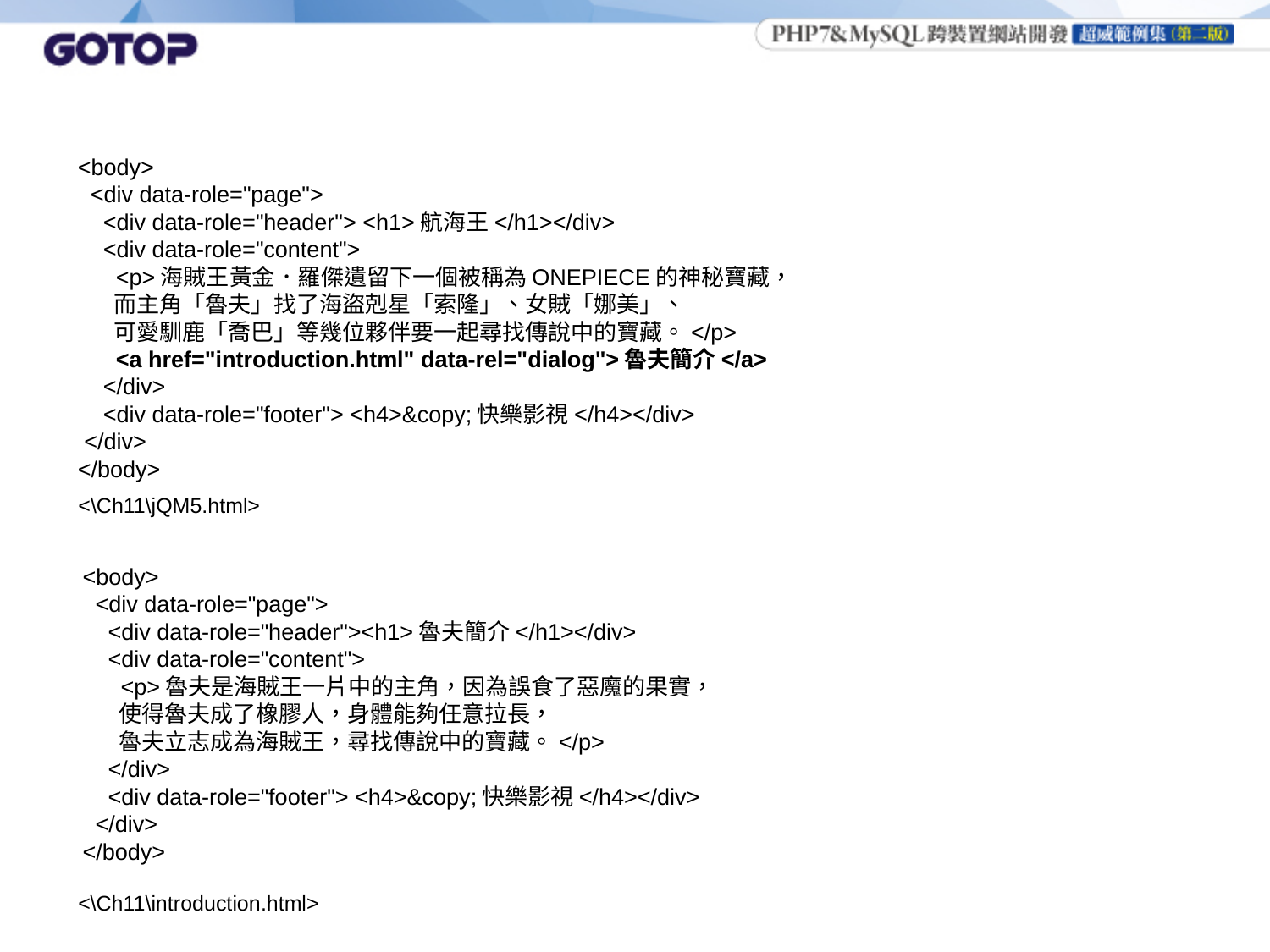

#
<body>
  <div data-role="page">
    <div data-role="header"> <h1>航海王</h1></div>
    <div data-role="content">
      <p>海賊王黃金．羅傑遺留下一個被稱為ONEPIECE的神秘寶藏，
      而主角「魯夫」找了海盜剋星「索隆」、女賊「娜美」、
      可愛馴鹿「喬巴」等幾位夥伴要一起尋找傳說中的寶藏。</p>
      <a href="introduction.html" data-rel="dialog">魯夫簡介</a>
    </div>
    <div data-role="footer"> <h4>&copy;快樂影視</h4></div>
 </div>
</body>

<\Ch11\jQM5.html>
<body>
  <div data-role="page">
    <div data-role="header"><h1>魯夫簡介</h1></div>
    <div data-role="content">
      <p>魯夫是海賊王一片中的主角，因為誤食了惡魔的果實，
      使得魯夫成了橡膠人，身體能夠任意拉長，
      魯夫立志成為海賊王，尋找傳說中的寶藏。</p>
    </div>
    <div data-role="footer"> <h4>&copy;快樂影視</h4></div>
  </div>
</body>
<\Ch11\introduction.html>